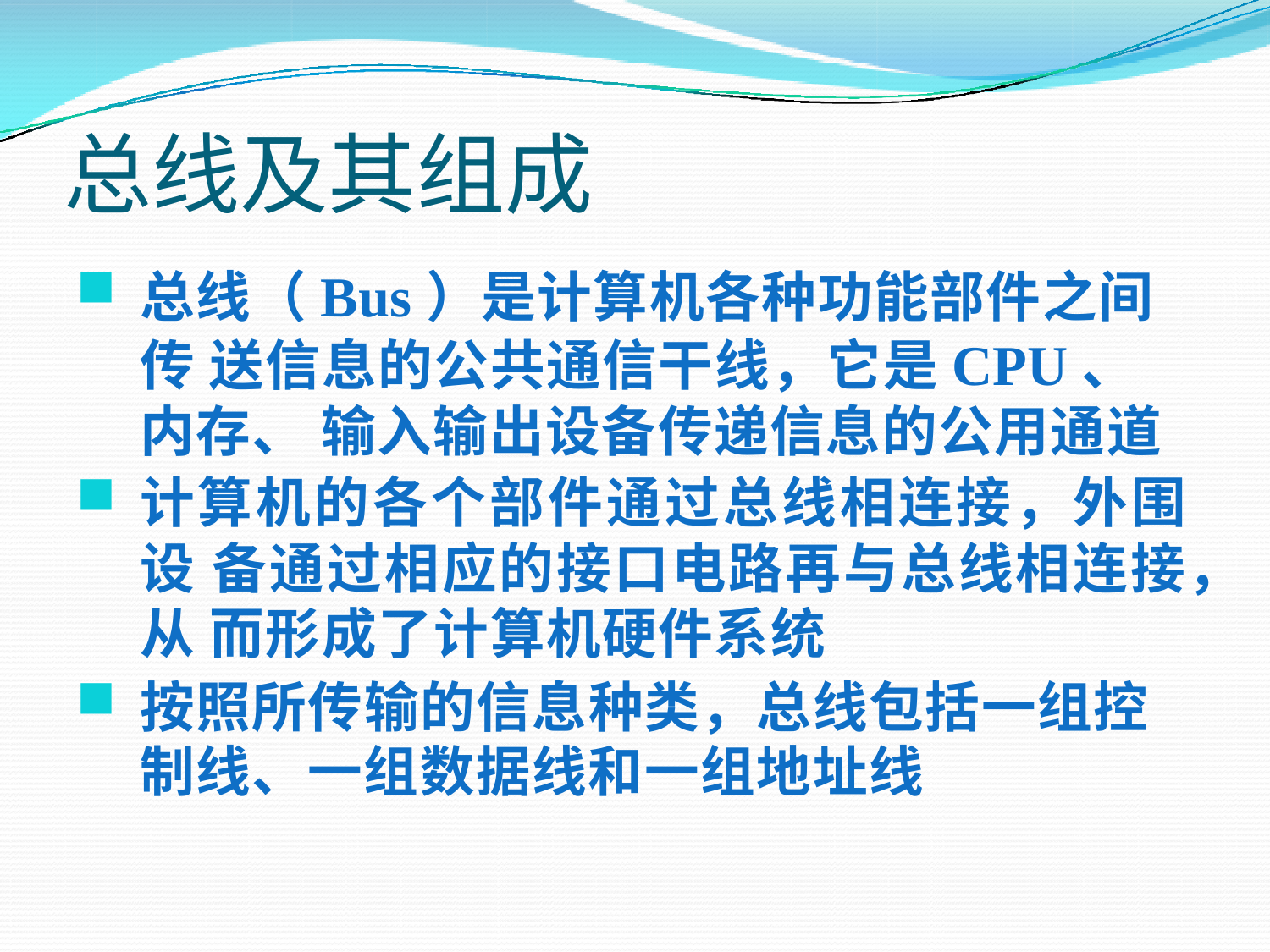

# 总线及其组成
总线（Bus）是计算机各种功能部件之间传 送信息的公共通信干线，它是CPU、内存、 输入输出设备传递信息的公用通道
计算机的各个部件通过总线相连接，外围设 备通过相应的接口电路再与总线相连接，从 而形成了计算机硬件系统
按照所传输的信息种类，总线包括一组控制线、一组数据线和一组地址线